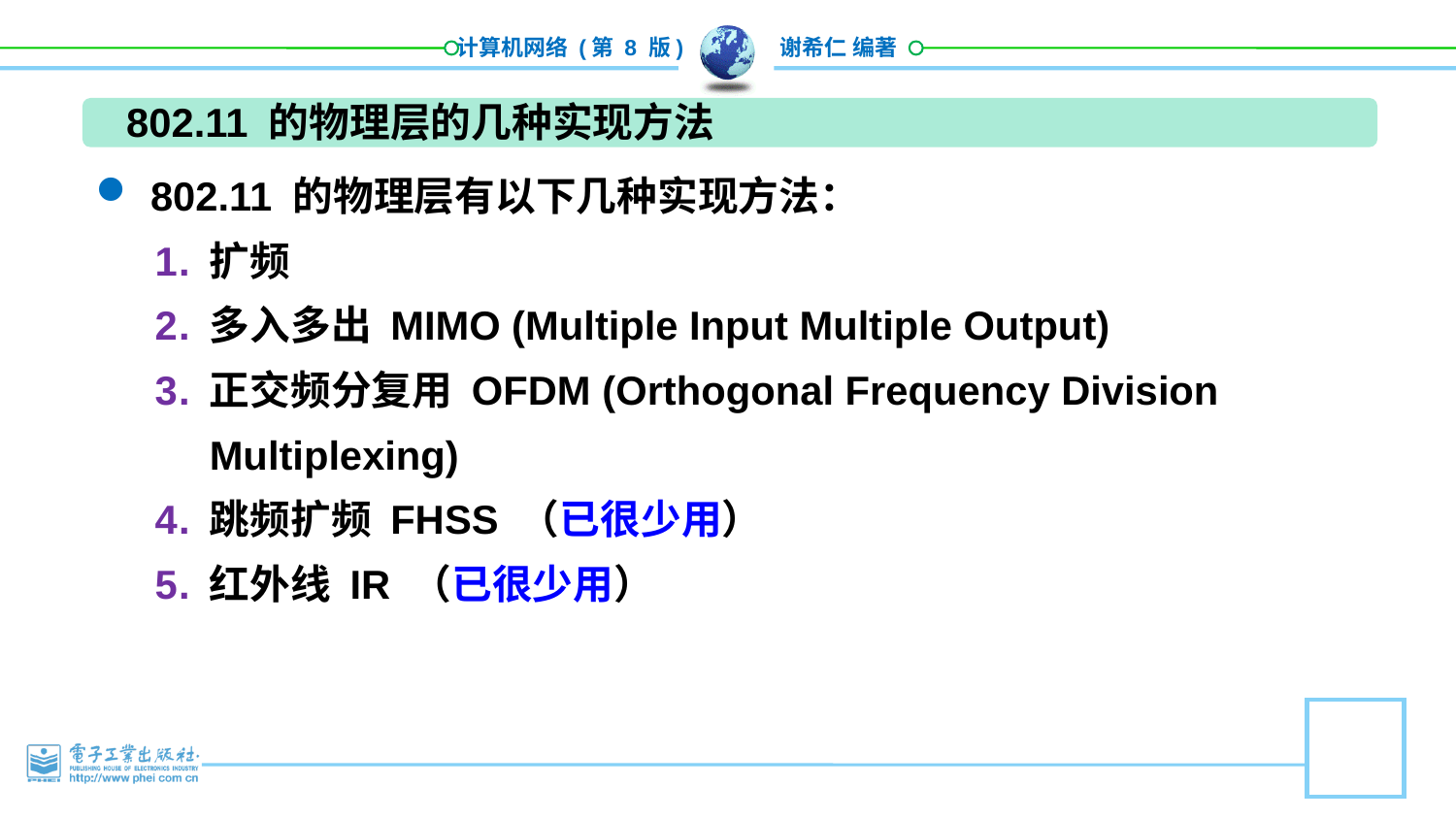

802.11 的物理层的几种实现方法

802.11 的物理层有以下几种实现方法：
扩频
多入多出 MIMO (Multiple Input Multiple Output)
正交频分复用 OFDM (Orthogonal Frequency Division Multiplexing)
跳频扩频 FHSS （已很少用）
红外线 IR （已很少用）